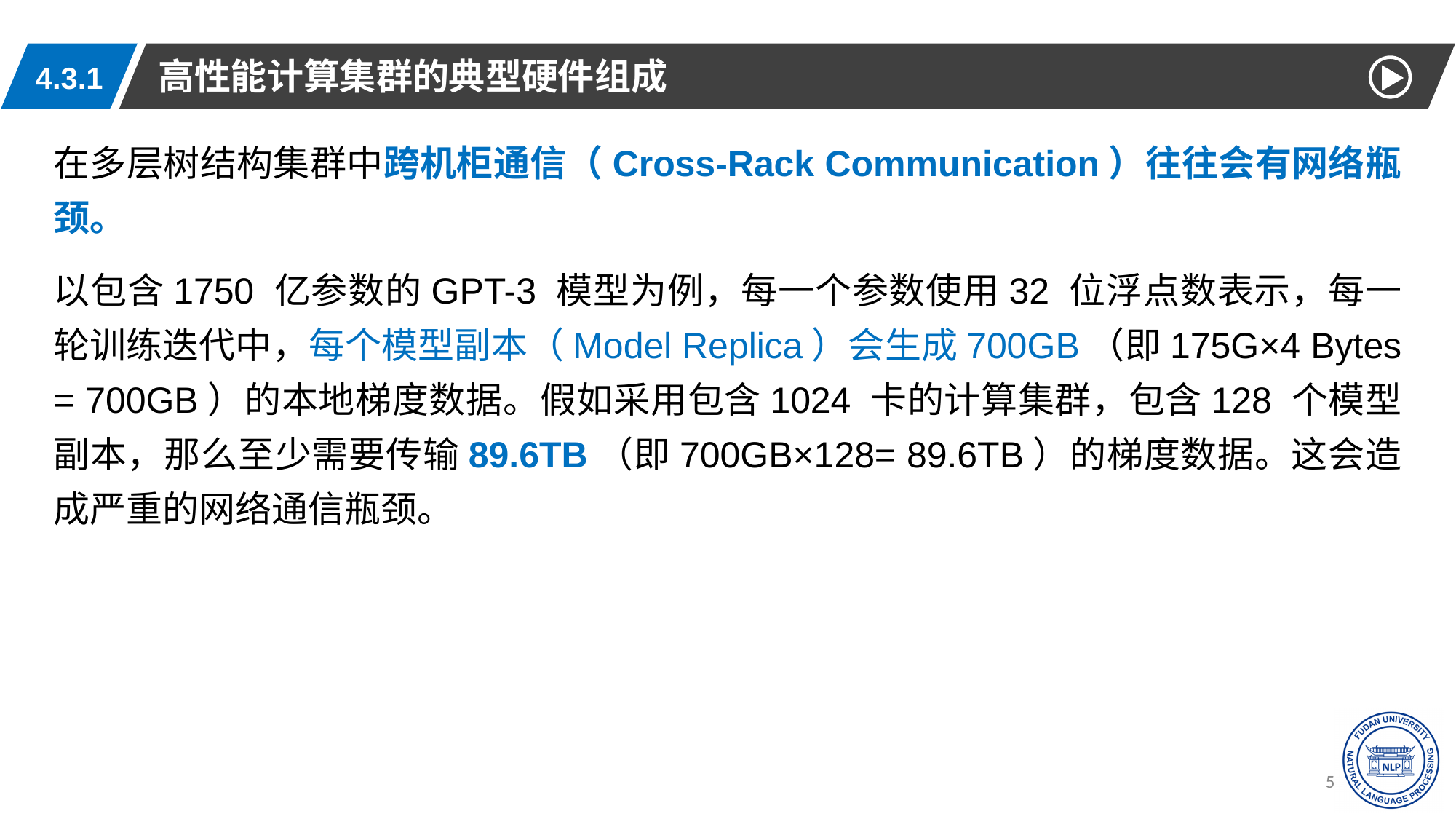

高性能计算集群的典型硬件组成
4.3.1

在多层树结构集群中跨机柜通信（Cross-Rack Communication）往往会有网络瓶颈。
以包含1750 亿参数的GPT-3 模型为例，每一个参数使用32 位浮点数表示，每一轮训练迭代中，每个模型副本（Model Replica）会生成700GB（即175G×4 Bytes = 700GB）的本地梯度数据。假如采用包含1024 卡的计算集群，包含128 个模型副本，那么至少需要传输89.6TB（即700GB×128= 89.6TB）的梯度数据。这会造成严重的网络通信瓶颈。
50